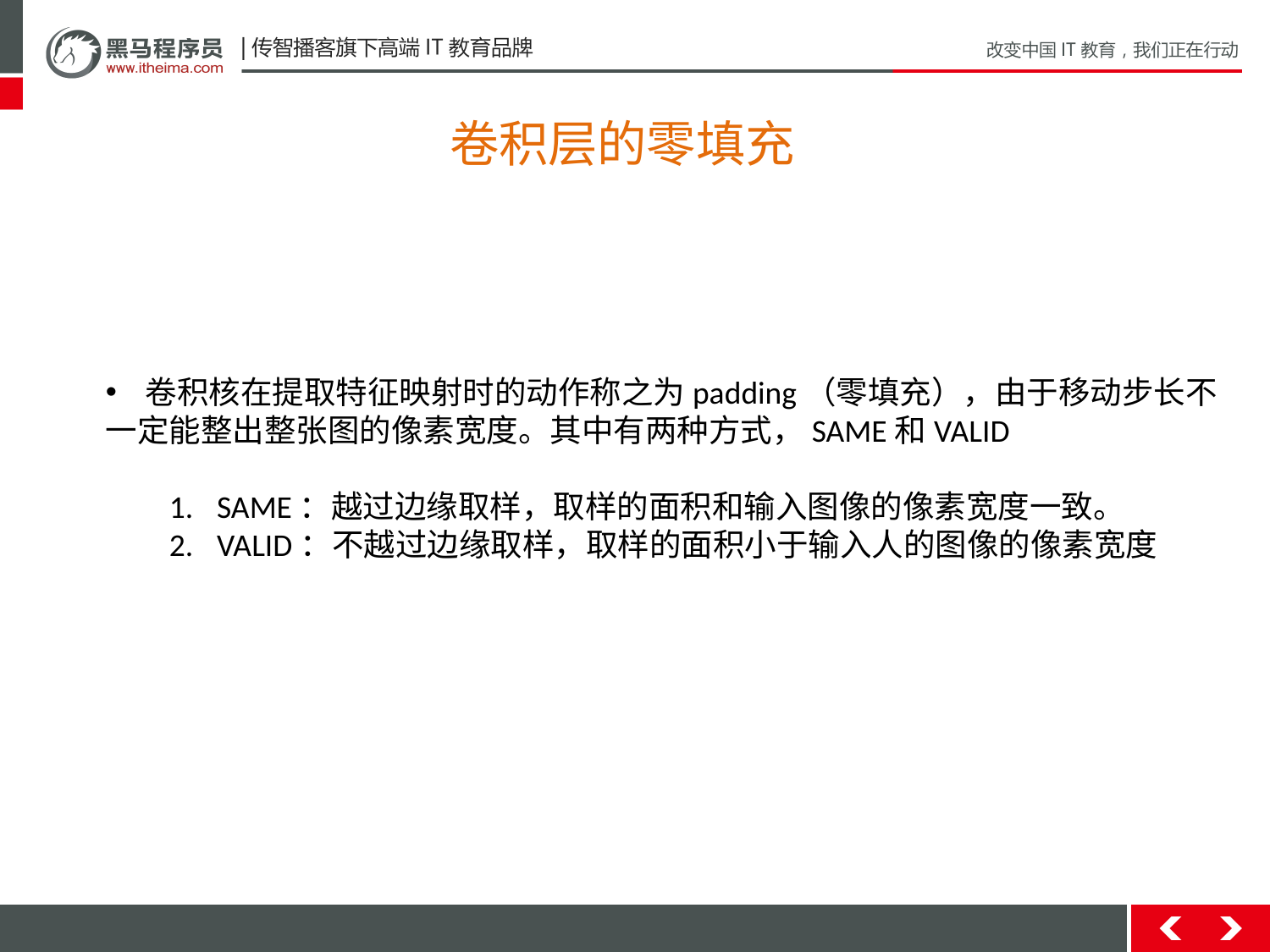

卷积层的零填充
卷积核在提取特征映射时的动作称之为padding（零填充），由于移动步长不
一定能整出整张图的像素宽度。其中有两种方式，SAME和VALID

SAME：越过边缘取样，取样的面积和输入图像的像素宽度一致。
VALID：不越过边缘取样，取样的面积小于输入人的图像的像素宽度